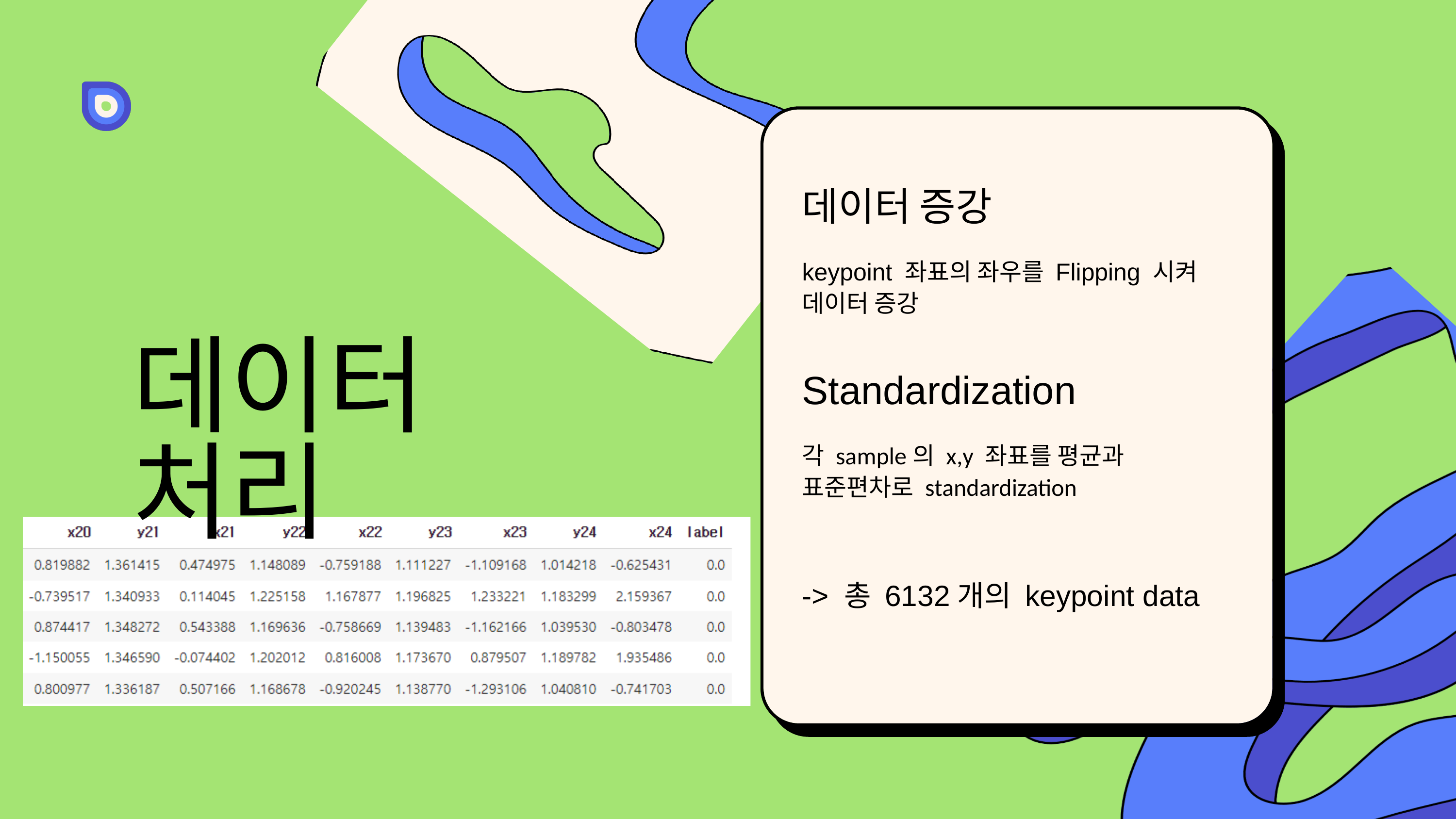

데이터 증강
keypoint 좌표의 좌우를 Flipping 시켜
데이터 증강
데이터 처리

Standardization
각 sample의 x,y 좌표를 평균과
표준편차로 standardization

-> 총 6132개의 keypoint data